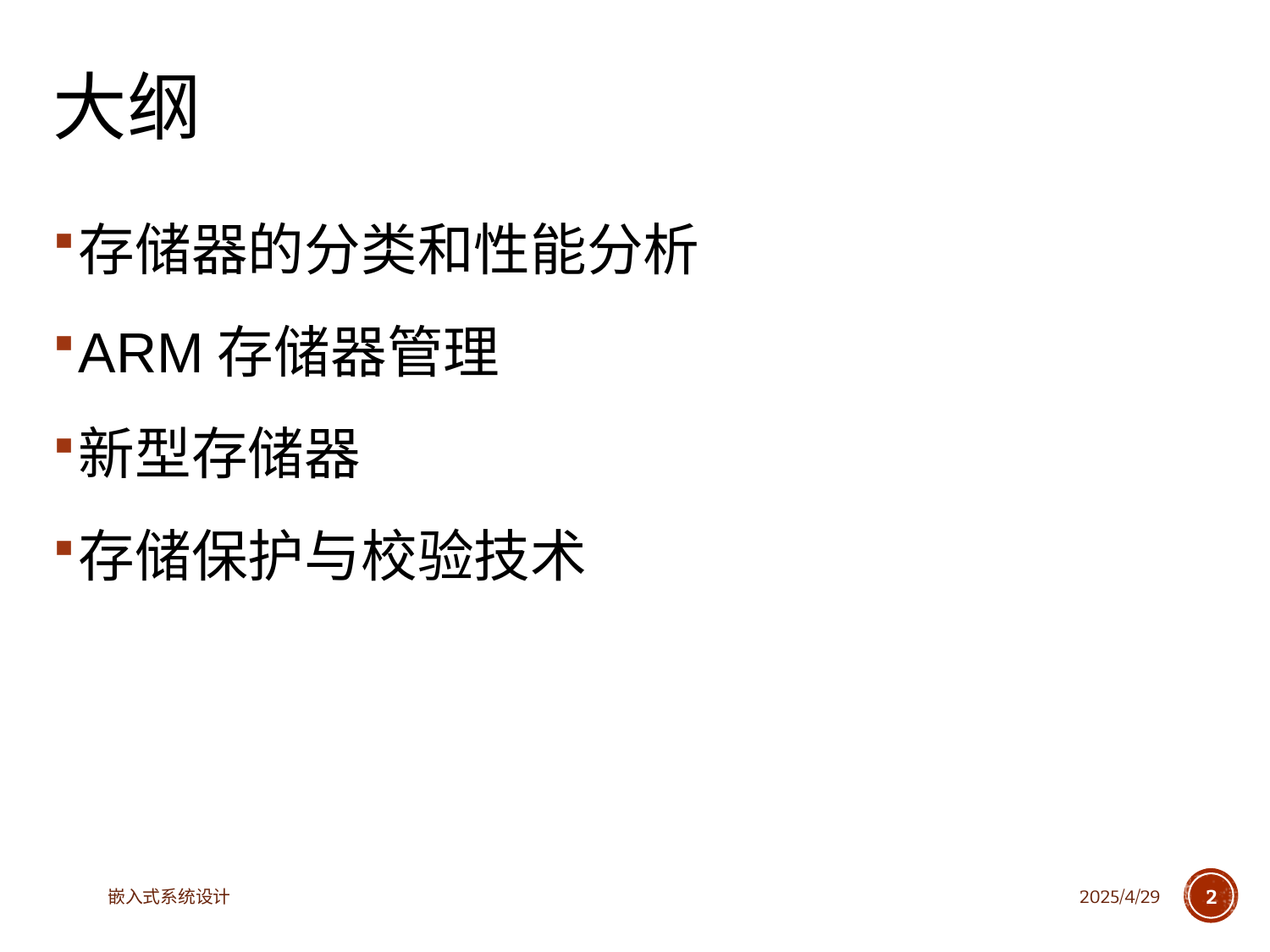

# 大纲
存储器的分类和性能分析
ARM存储器管理
新型存储器
存储保护与校验技术
嵌入式系统设计
2025/4/29
2